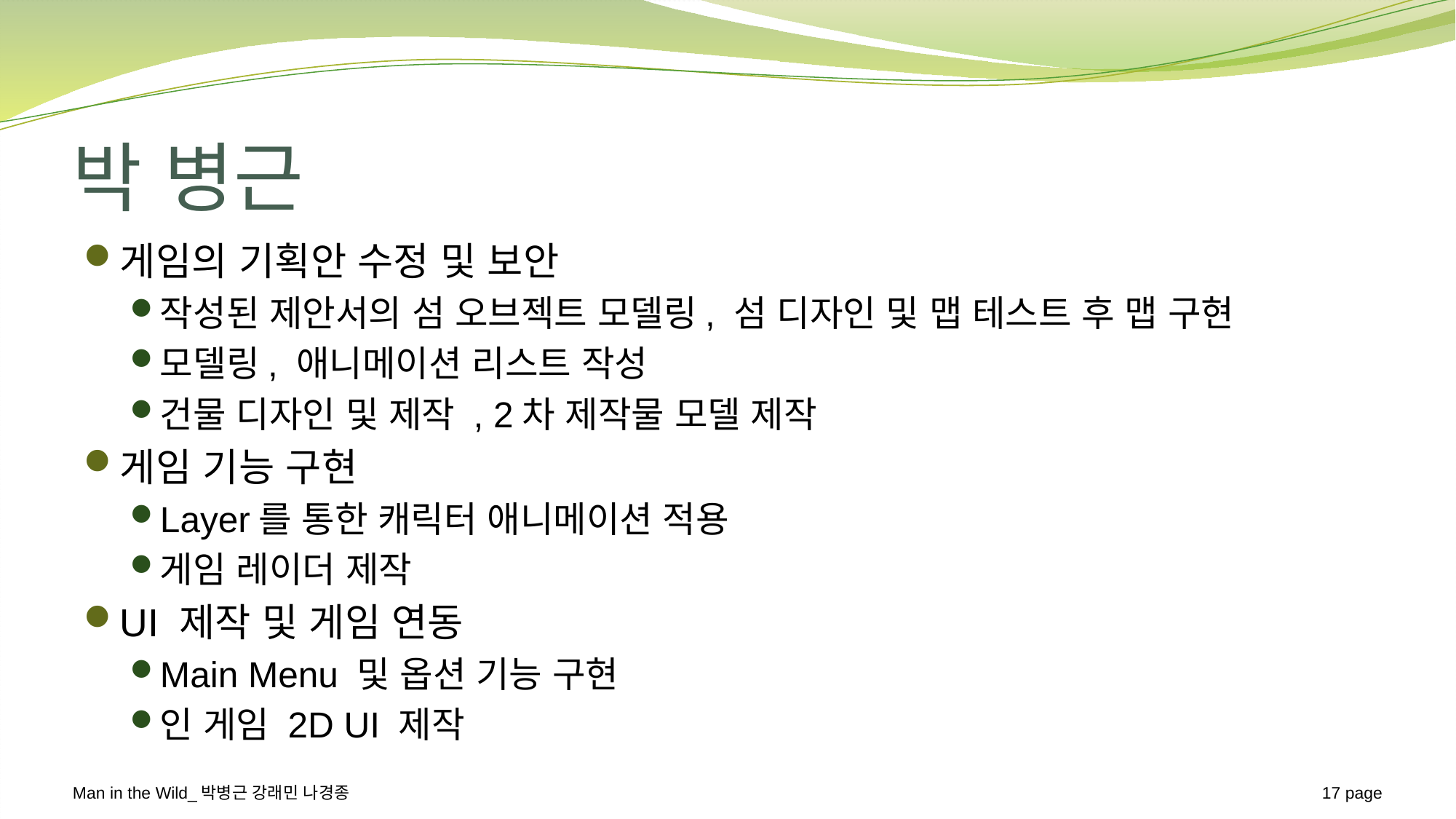

# 박 병근
게임의 기획안 수정 및 보안
작성된 제안서의 섬 오브젝트 모델링, 섬 디자인 및 맵 테스트 후 맵 구현
모델링, 애니메이션 리스트 작성
건물 디자인 및 제작 , 2차 제작물 모델 제작
게임 기능 구현
Layer를 통한 캐릭터 애니메이션 적용
게임 레이더 제작
UI 제작 및 게임 연동
Main Menu 및 옵션 기능 구현
인 게임 2D UI 제작
Man in the Wild_박병근 강래민 나경종
17 page